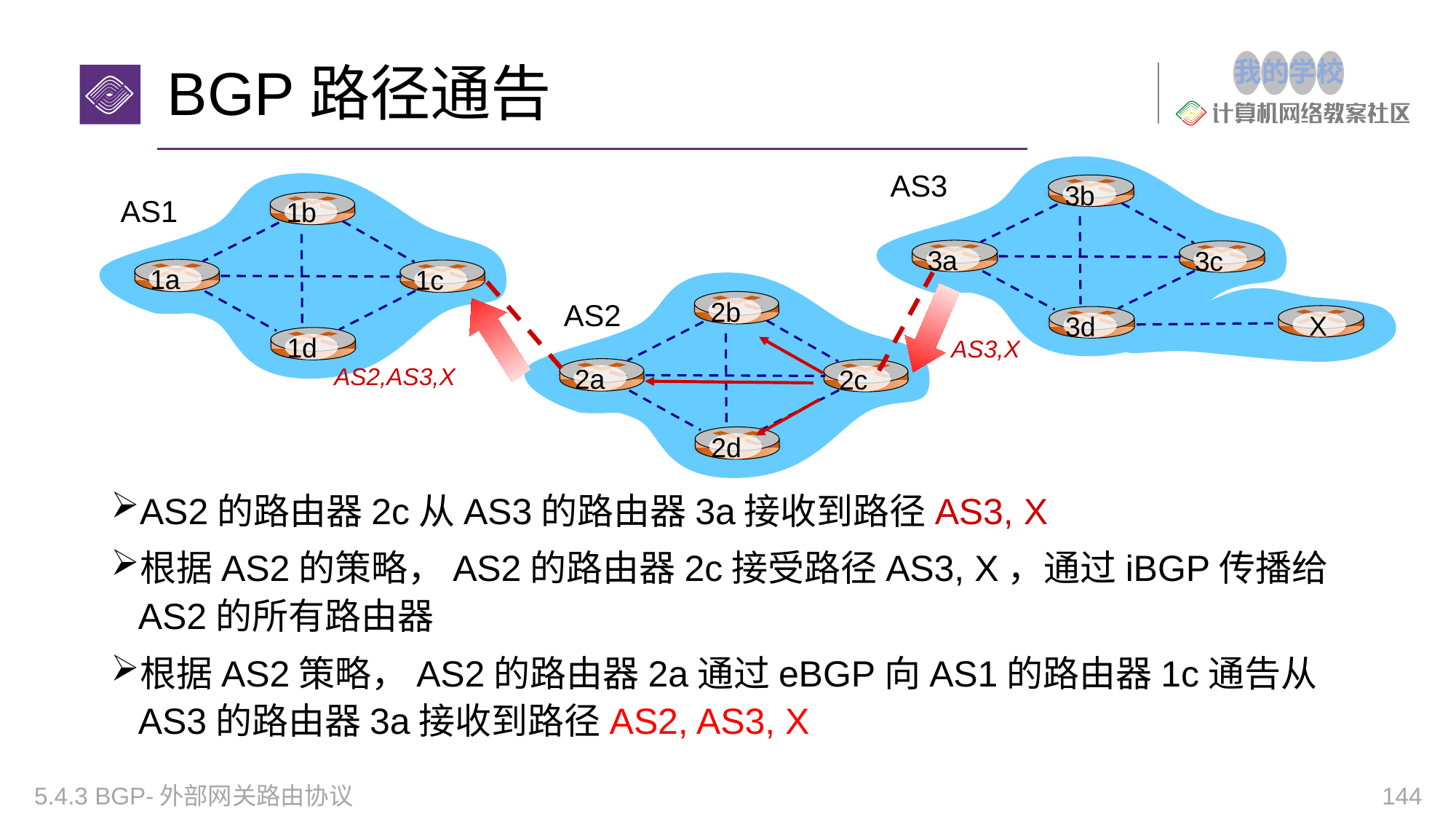

# BGP路径通告

AS3
3b

3a

3c

3d

1b

1a

1c

1d

AS1

2b

2a

2c

2d

AS3,X

  X

AS2

AS2,AS3,X
AS2的路由器2c从AS3的路由器3a接收到路径AS3, X
根据AS2的策略，AS2的路由器2c接受路径AS3, X，通过iBGP传播给AS2的所有路由器
根据AS2策略，AS2的路由器2a通过eBGP向AS1的路由器1c通告从AS3的路由器3a接收到路径AS2, AS3, X

5.4.3 BGP-外部网关路由协议
144